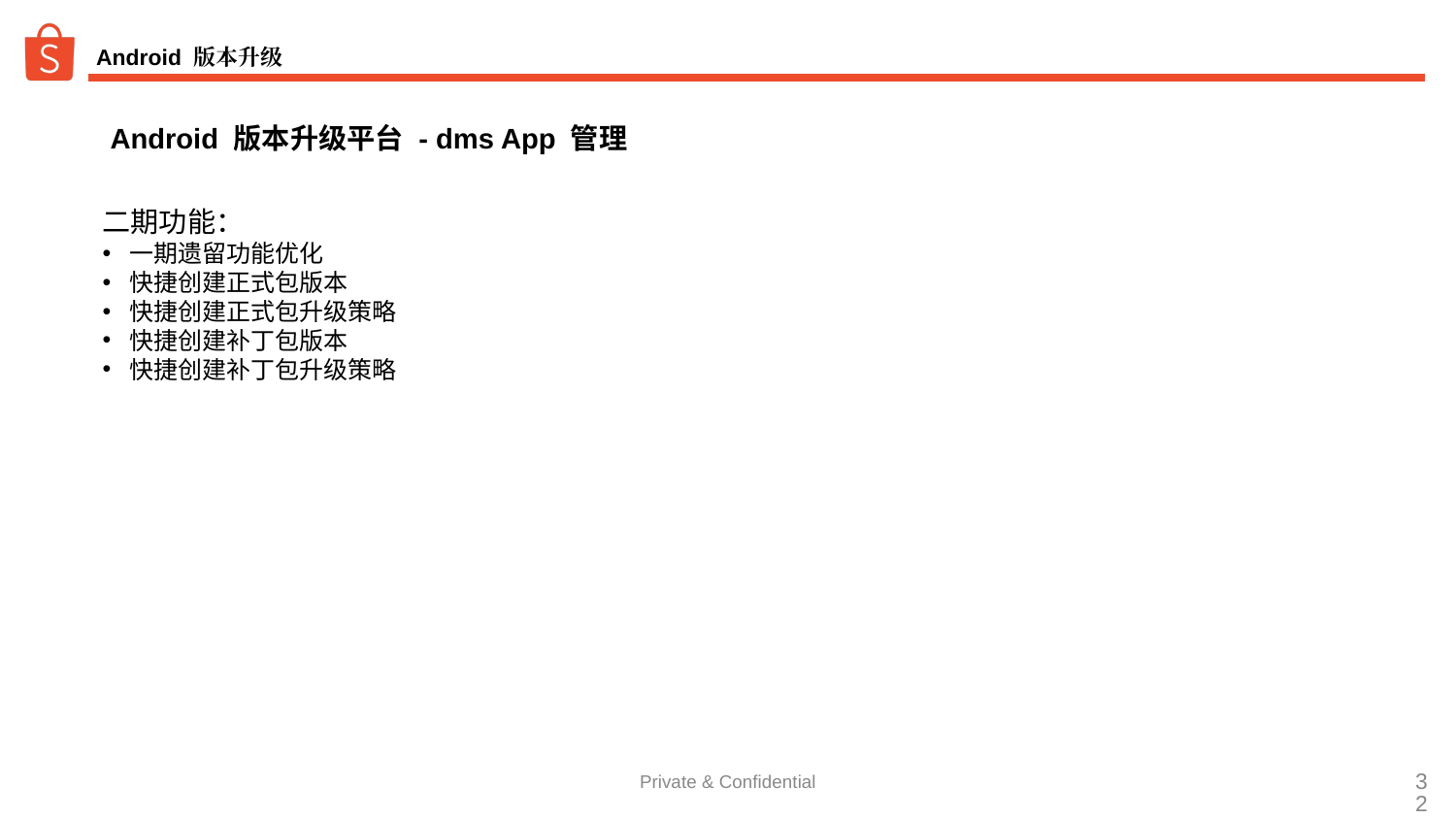

# Android 版本升级
Android 版本升级平台 - dms App 管理
二期功能：
一期遗留功能优化
快捷创建正式包版本
快捷创建正式包升级策略
快捷创建补丁包版本
快捷创建补丁包升级策略
Private & Confidential
32